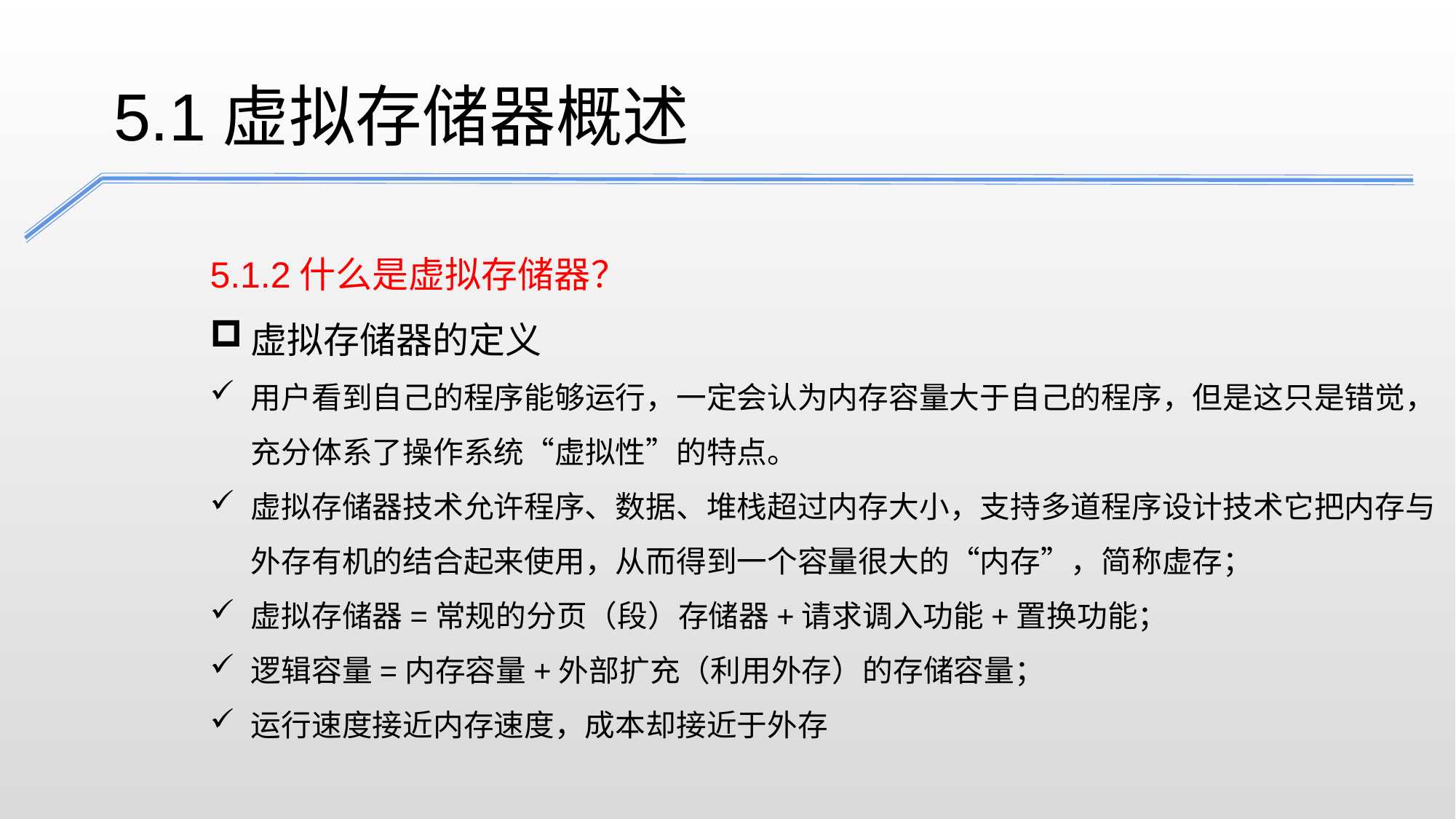

5.1虚拟存储器概述

5.1.2什么是虚拟存储器？
虚拟存储器的定义
用户看到自己的程序能够运行，一定会认为内存容量大于自己的程序，但是这只是错觉，充分体系了操作系统“虚拟性”的特点。
虚拟存储器技术允许程序、数据、堆栈超过内存大小，支持多道程序设计技术它把内存与外存有机的结合起来使用，从而得到一个容量很大的“内存”，简称虚存；
虚拟存储器=常规的分页（段）存储器+请求调入功能+置换功能；
逻辑容量=内存容量+外部扩充（利用外存）的存储容量；
运行速度接近内存速度，成本却接近于外存